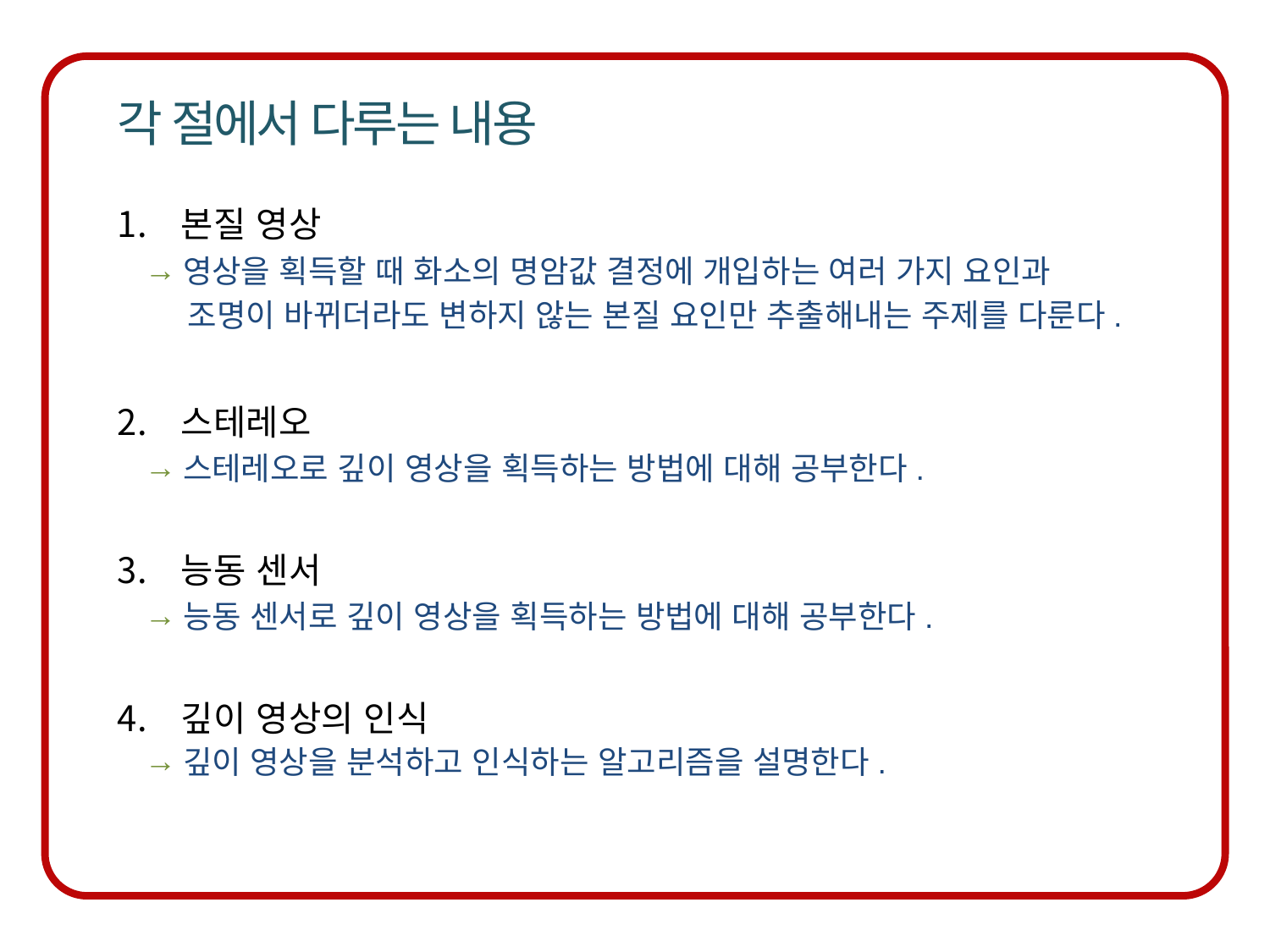

영상을 획득할 때 화소의 명암값 결정에 개입하는 여러 가지 요인과
    조명이 바뀌더라도 변하지 않는 본질 요인만 추출해내는 주제를 다룬다.

스테레오로 깊이 영상을 획득하는 방법에 대해 공부한다.

능동 센서로 깊이 영상을 획득하는 방법에 대해 공부한다.

깊이 영상을 분석하고 인식하는 알고리즘을 설명한다.
본질 영상

스테레오

능동 센서

깊이 영상의 인식